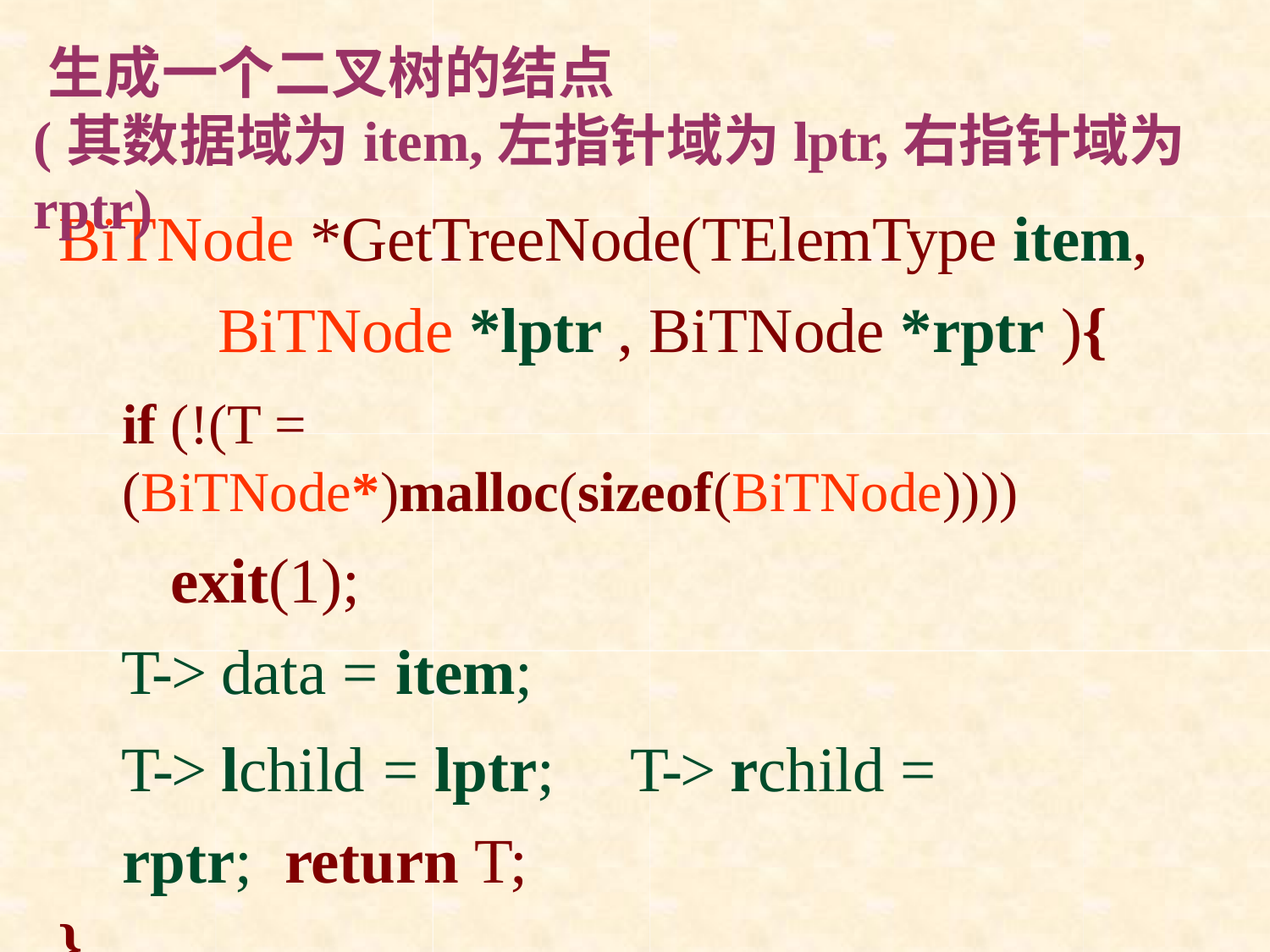

# BiTNode *GetTreeNode(TElemType item,  BiTNode *lptr , BiTNode *rptr ){
生成一个二叉树的结点
(其数据域为item,左指针域为lptr,右指针域为rptr)
if (!(T = (BiTNode*)malloc(sizeof(BiTNode))))
exit(1);
T-> data = item;
T-> lchild = lptr;	T-> rchild = rptr;  return T;
}